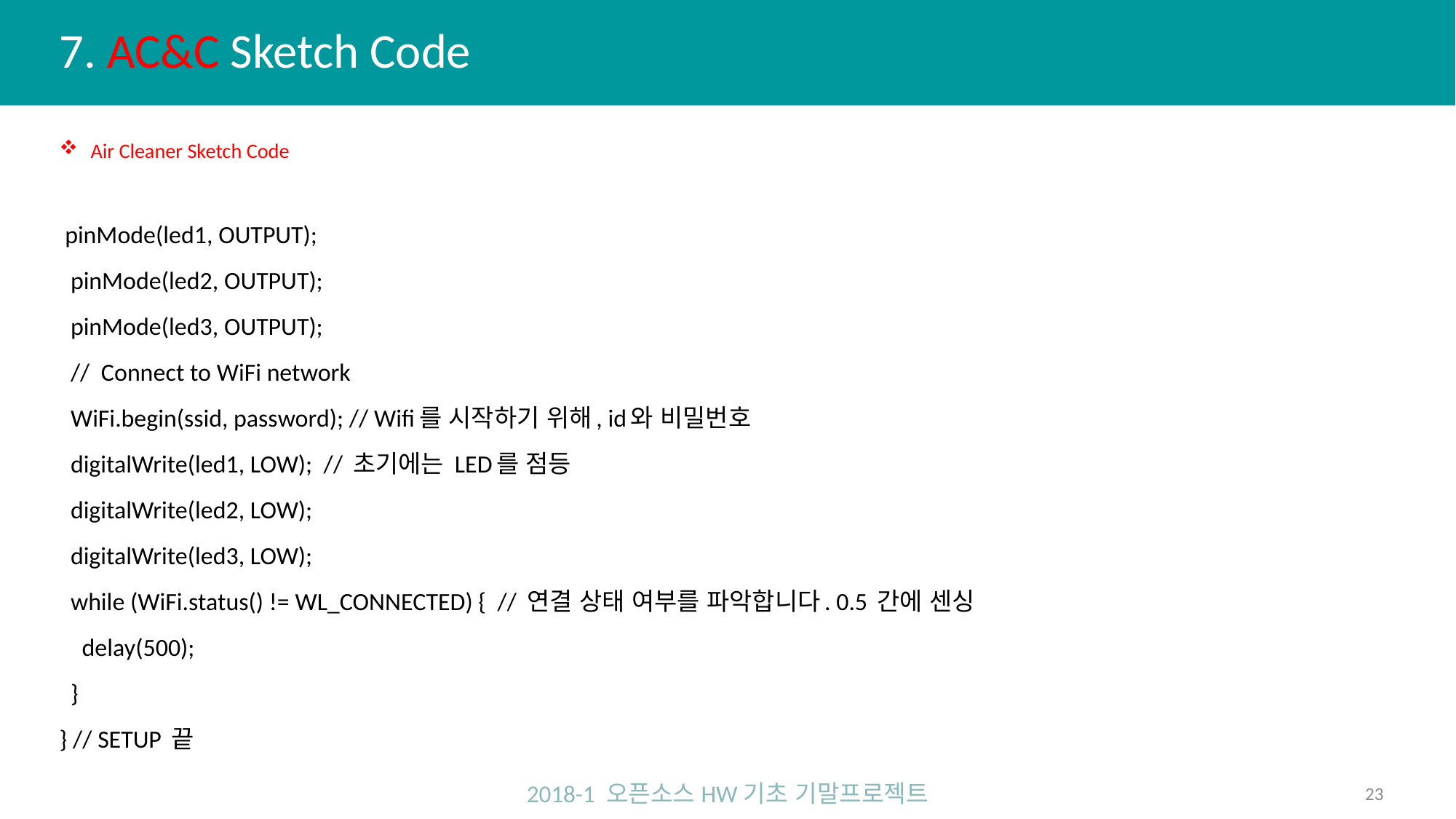

# 7. AC&C Sketch Code
 Air Cleaner Sketch Code

 pinMode(led1, OUTPUT);
  pinMode(led2, OUTPUT);
  pinMode(led3, OUTPUT);
  //  Connect to WiFi network
  WiFi.begin(ssid, password); // Wifi를 시작하기 위해, id와 비밀번호
  digitalWrite(led1, LOW);  // 초기에는 LED를 점등
  digitalWrite(led2, LOW);
  digitalWrite(led3, LOW);
  while (WiFi.status() != WL_CONNECTED) {  // 연결 상태 여부를 파악합니다. 0.5 간에 센싱
    delay(500);
  }
} // SETUP 끝
2018-1 오픈소스HW기초 기말프로젝트
23